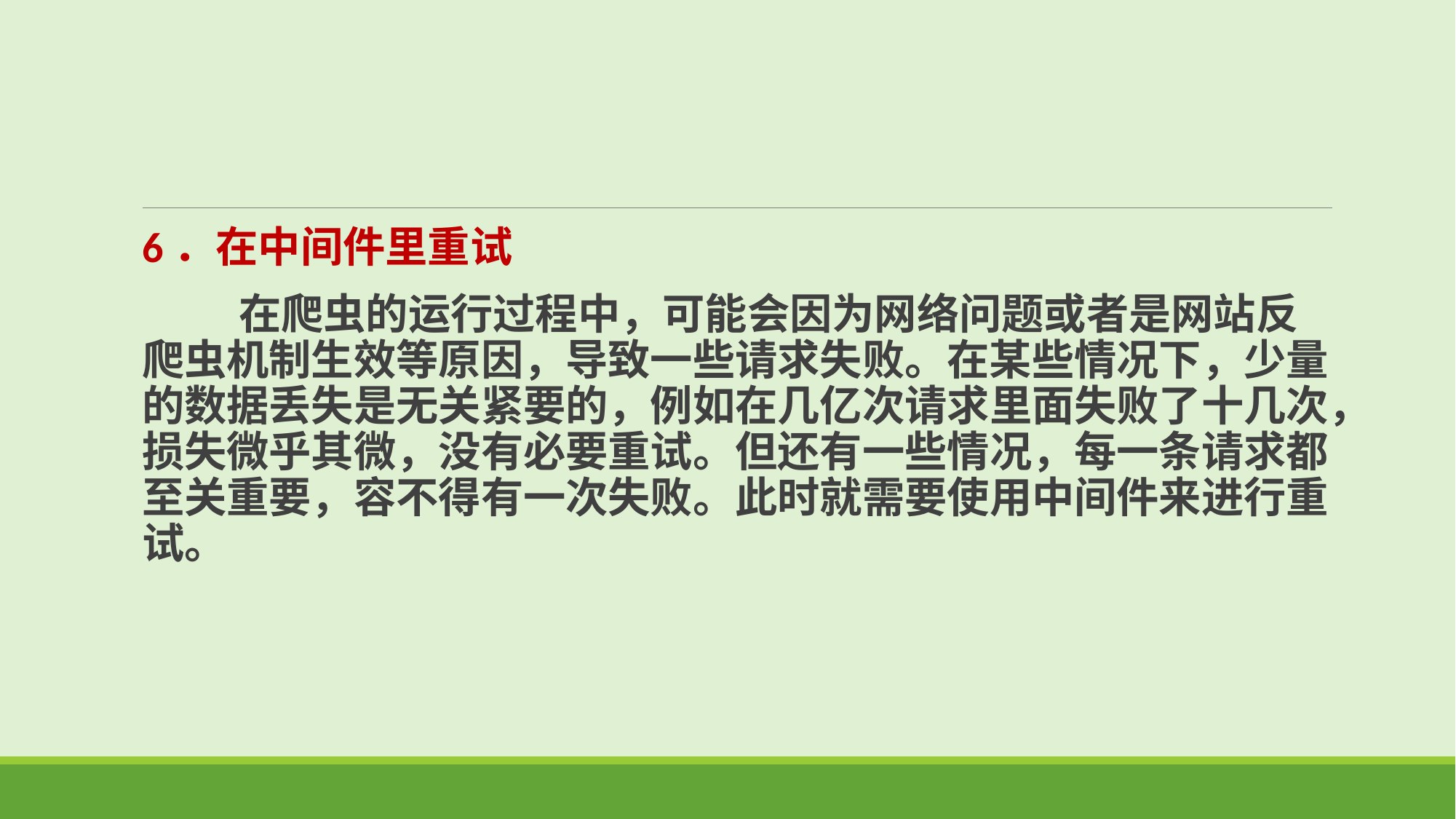

6．在中间件里重试
         在爬虫的运行过程中，可能会因为网络问题或者是网站反爬虫机制生效等原因，导致一些请求失败。在某些情况下，少量的数据丢失是无关紧要的，例如在几亿次请求里面失败了十几次，损失微乎其微，没有必要重试。但还有一些情况，每一条请求都至关重要，容不得有一次失败。此时就需要使用中间件来进行重试。